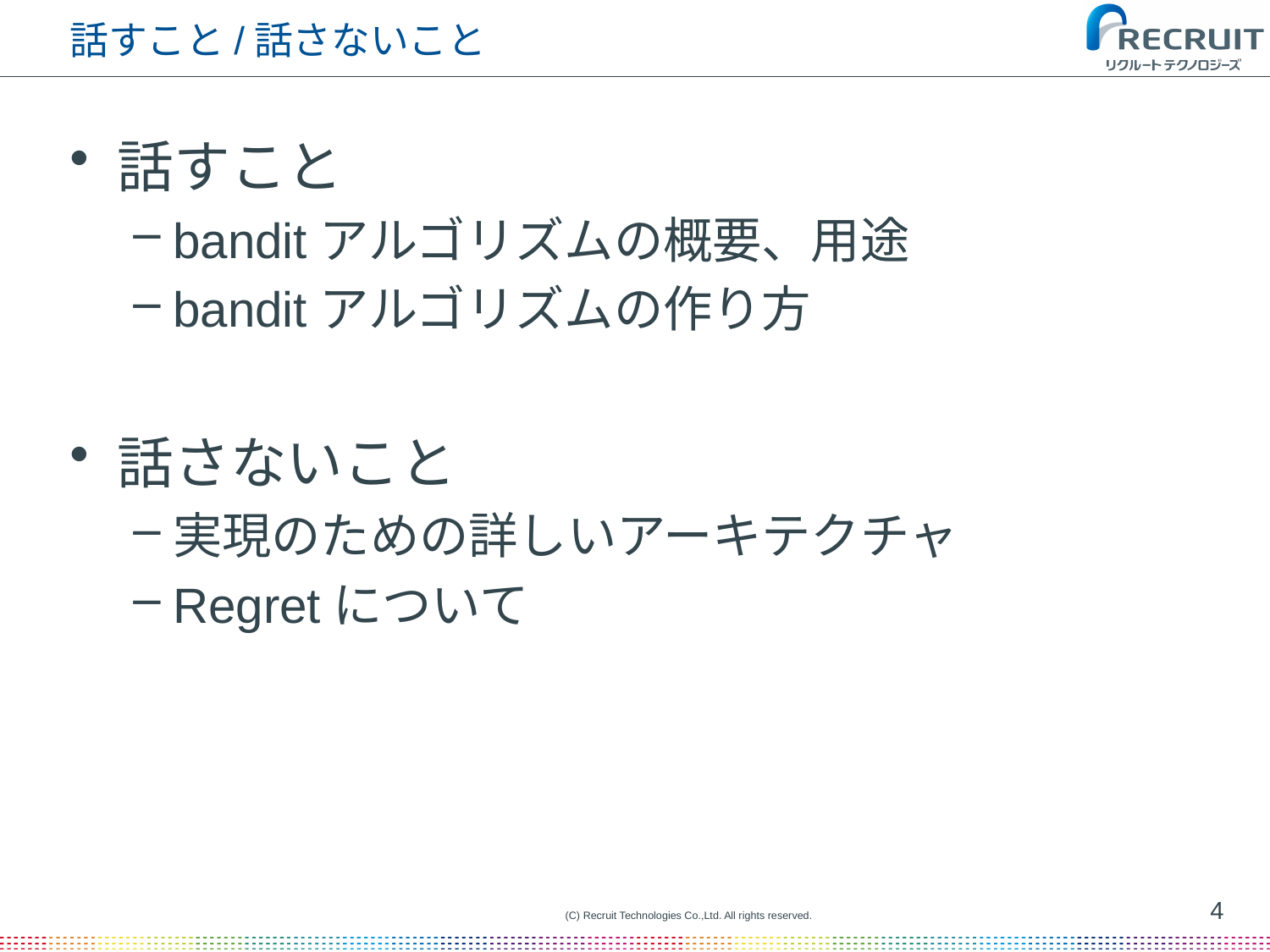

# 話すこと/話さないこと
話すこと
banditアルゴリズムの概要、用途
banditアルゴリズムの作り方

話さないこと
実現のための詳しいアーキテクチャ
Regretについて
4
(C) Recruit Technologies Co.,Ltd. All rights reserved.